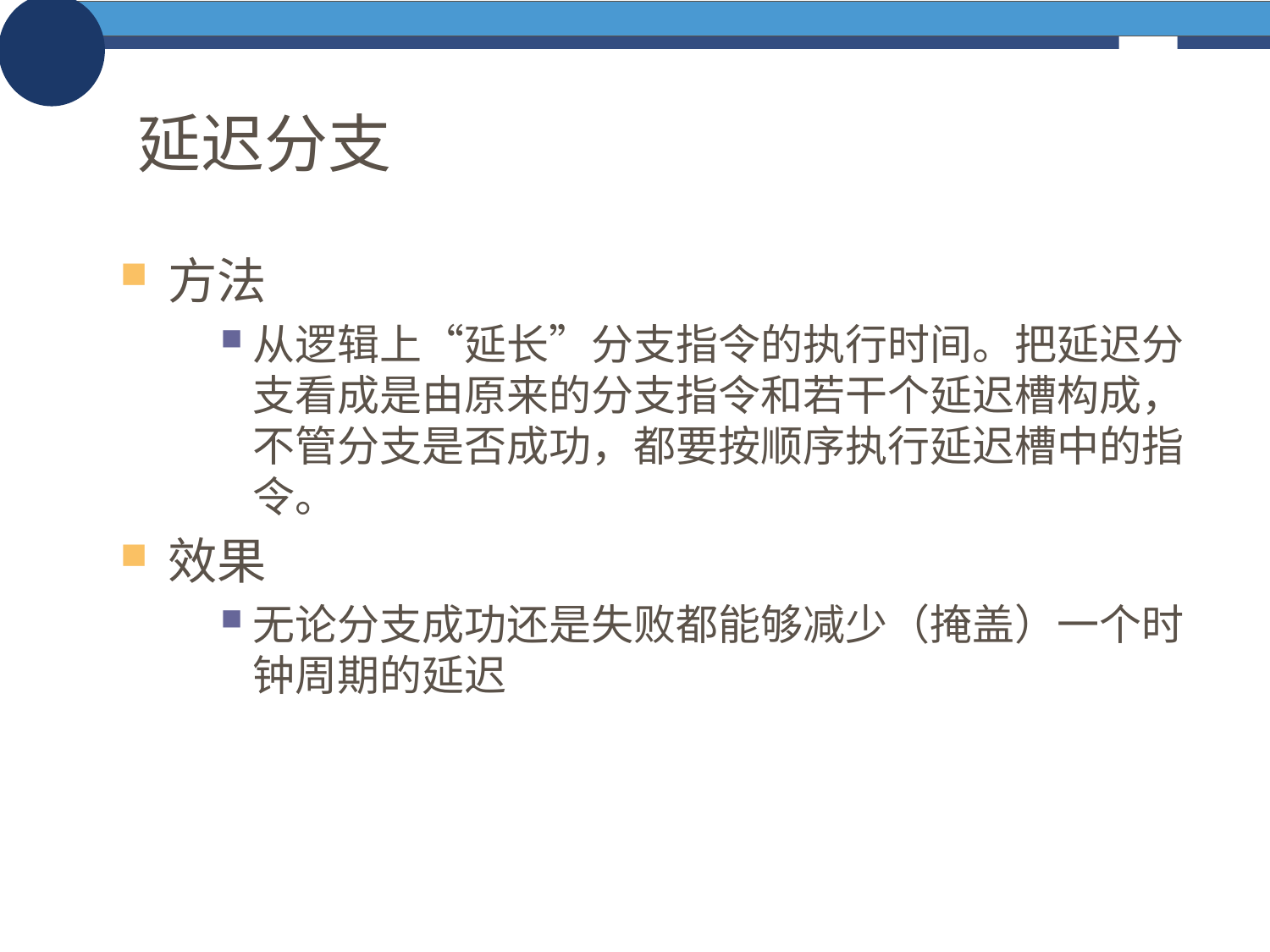

# 延迟分支
方法
从逻辑上“延长”分支指令的执行时间。把延迟分支看成是由原来的分支指令和若干个延迟槽构成，不管分支是否成功，都要按顺序执行延迟槽中的指令。
效果
无论分支成功还是失败都能够减少（掩盖）一个时钟周期的延迟